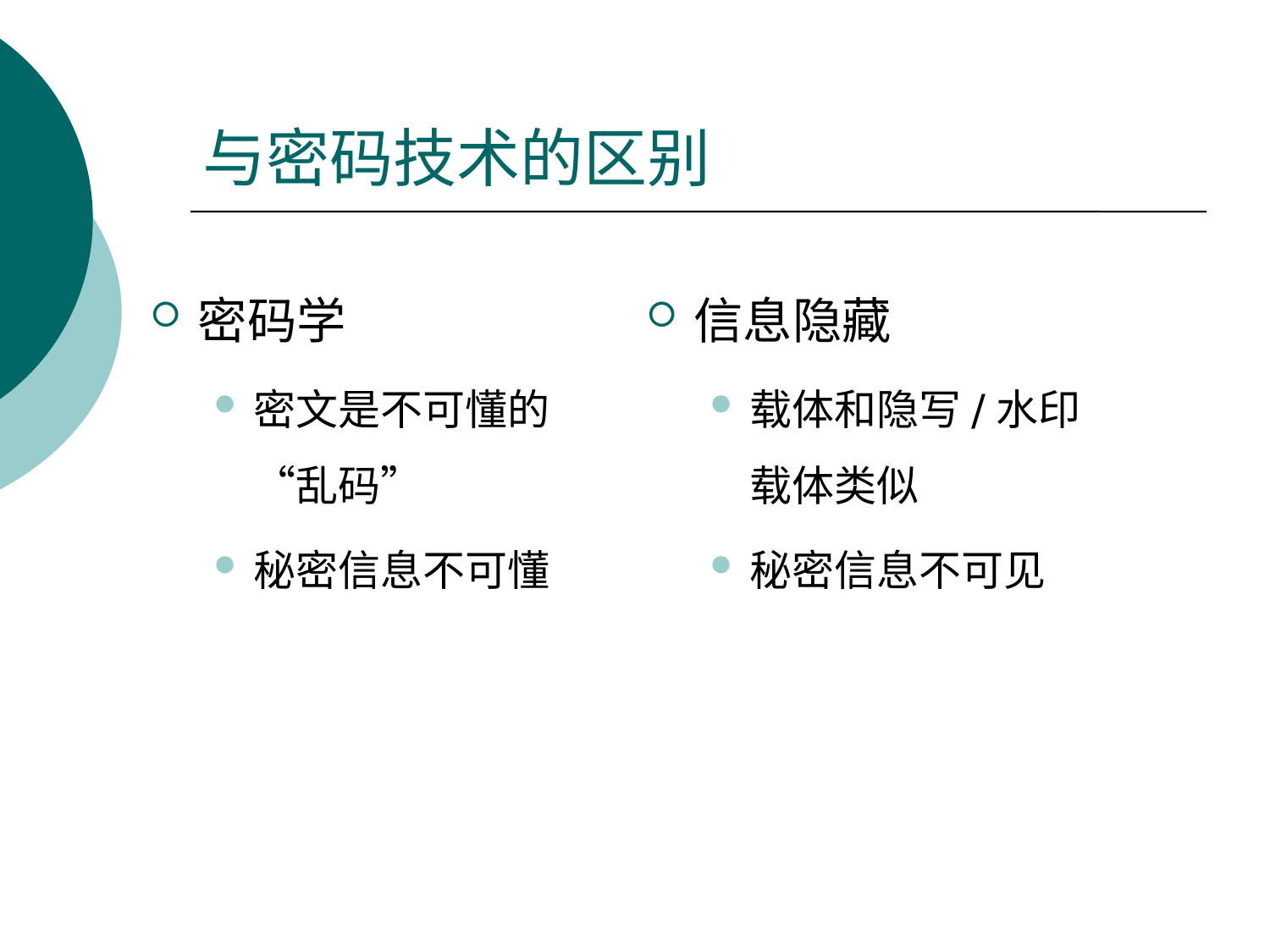

# 与密码技术的区别
密码学
密文是不可懂的“乱码”
秘密信息不可懂
信息隐藏
载体和隐写/水印载体类似
秘密信息不可见